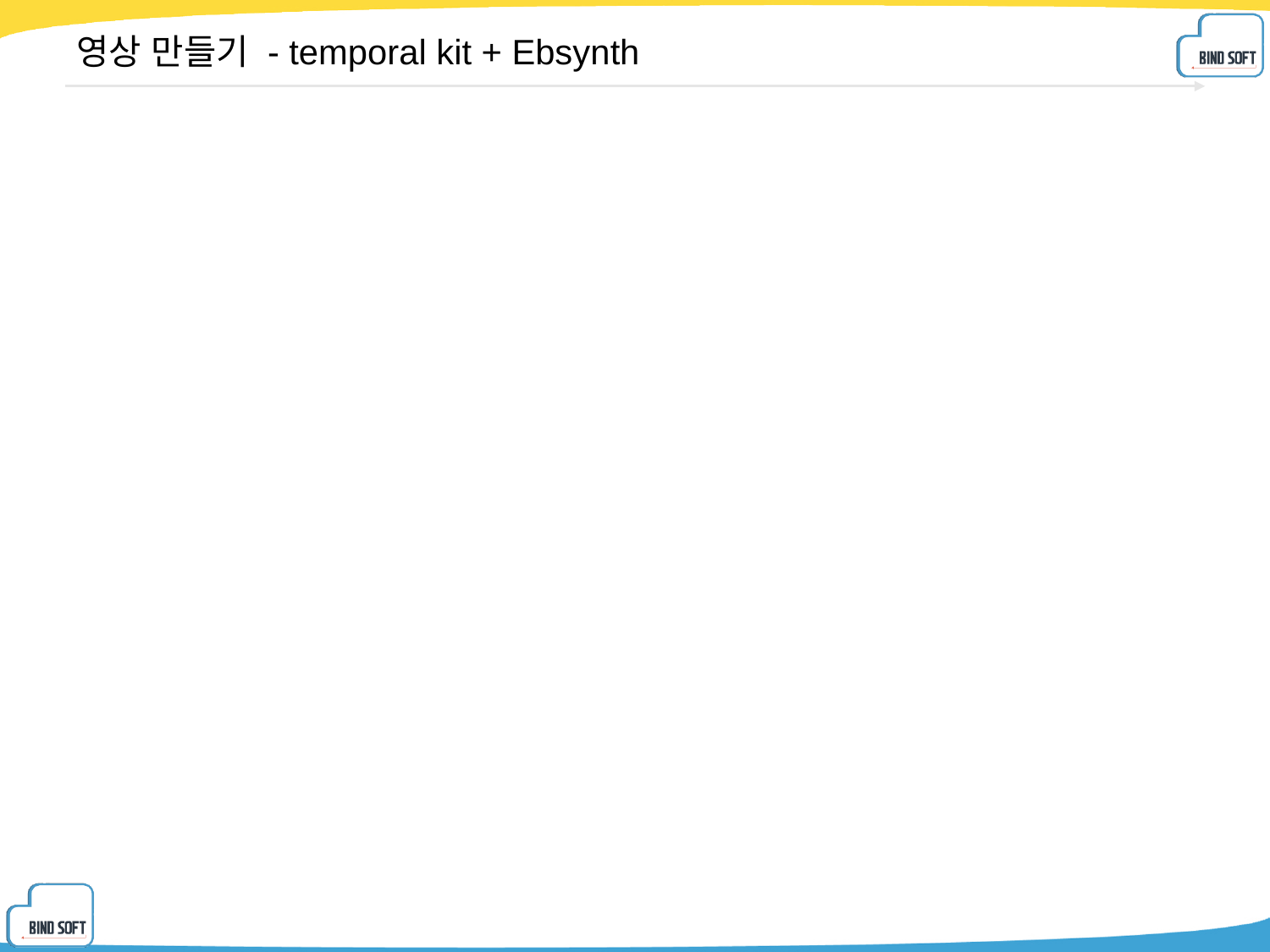

# 영상 만들기 - temporal kit + Ebsynth